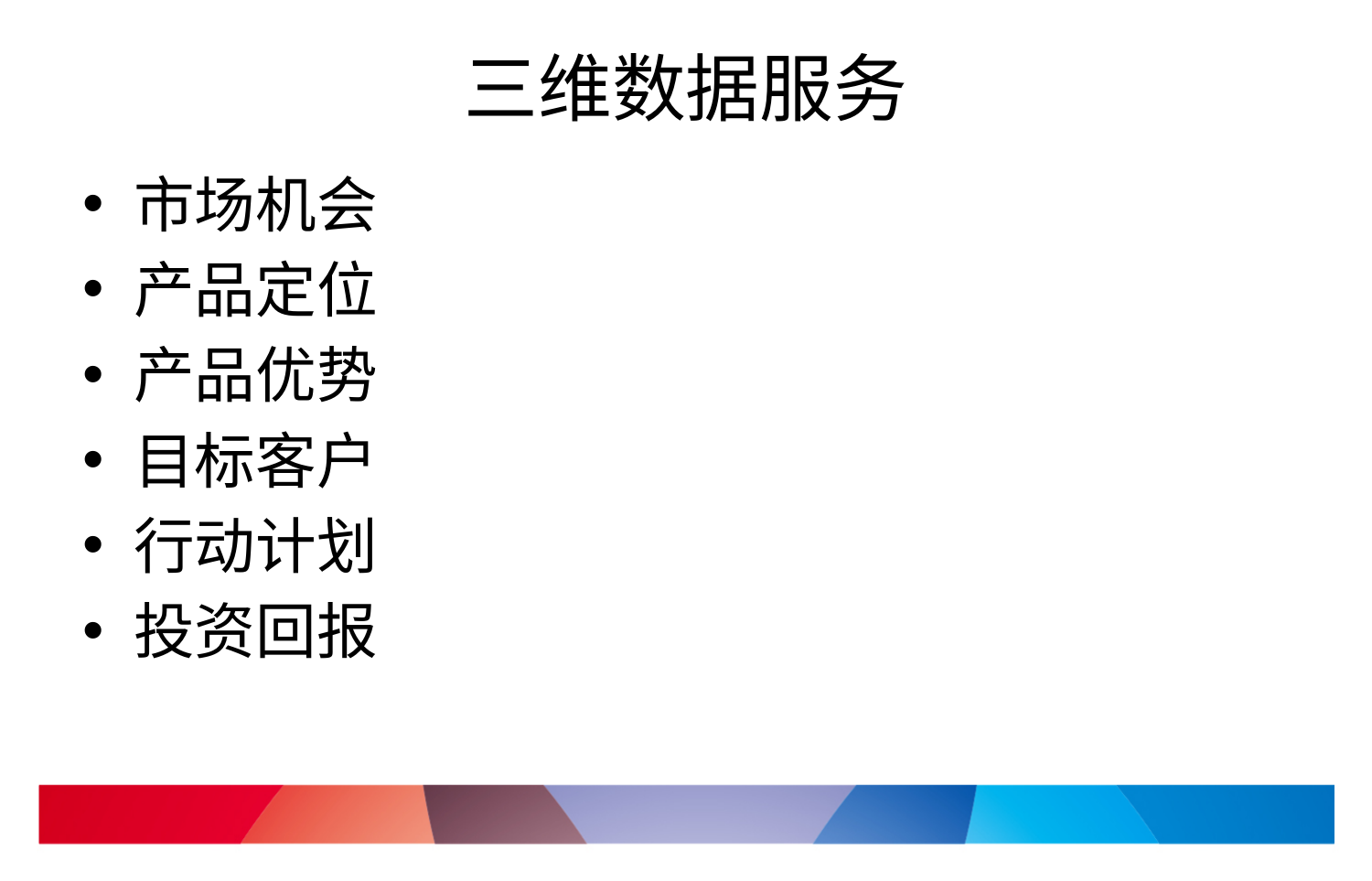

# 三维数据服务
市场机会
产品定位
产品优势
目标客户
行动计划
投资回报